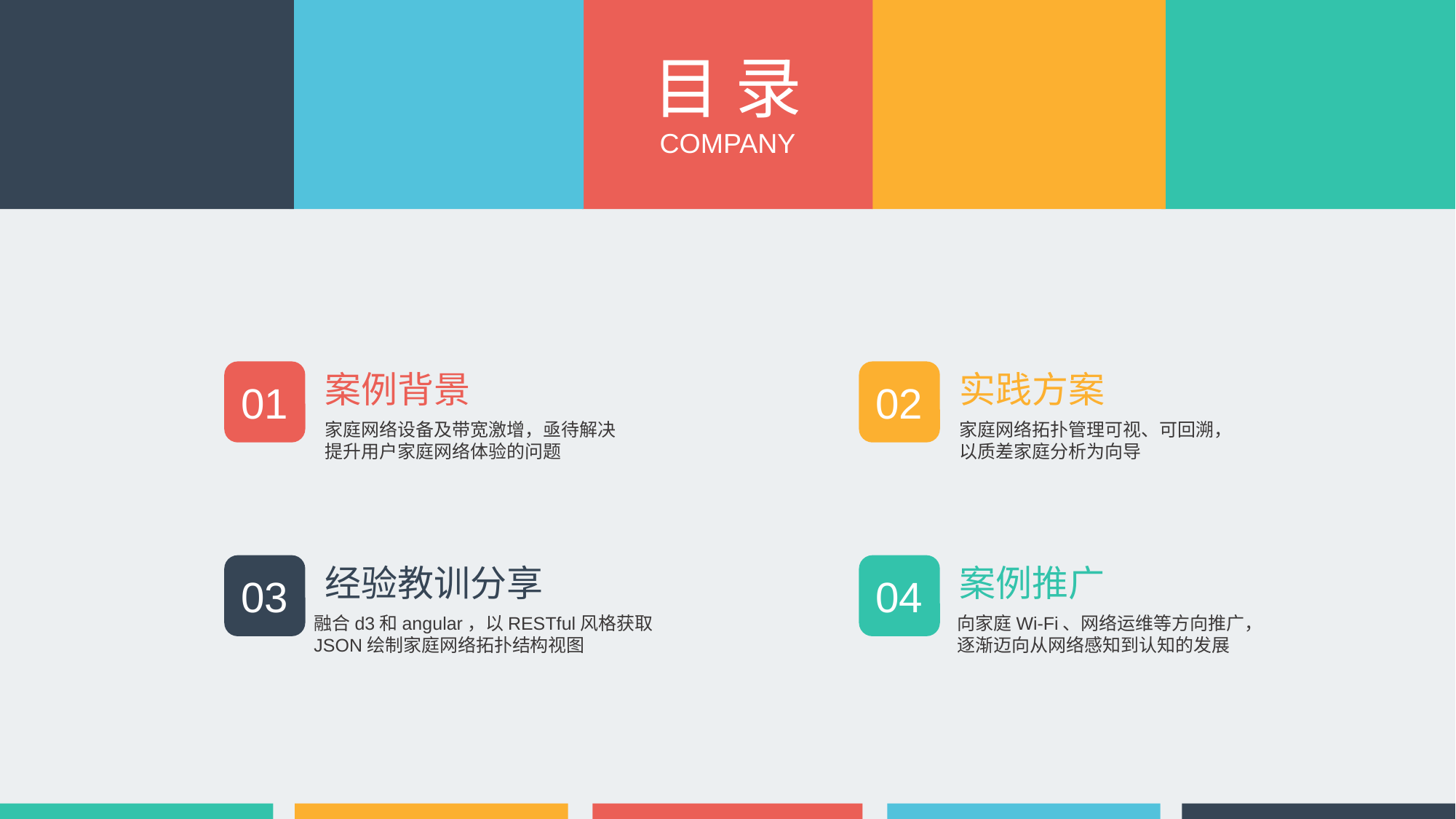

目 录
COMPANY
01
案例背景
家庭网络设备及带宽激增，亟待解决
提升用户家庭网络体验的问题
02
实践方案
家庭网络拓扑管理可视、可回溯，
以质差家庭分析为向导
03
经验教训分享
融合d3和angular，以RESTful风格获取
JSON绘制家庭网络拓扑结构视图
04
案例推广
向家庭Wi-Fi、网络运维等方向推广，
逐渐迈向从网络感知到认知的发展